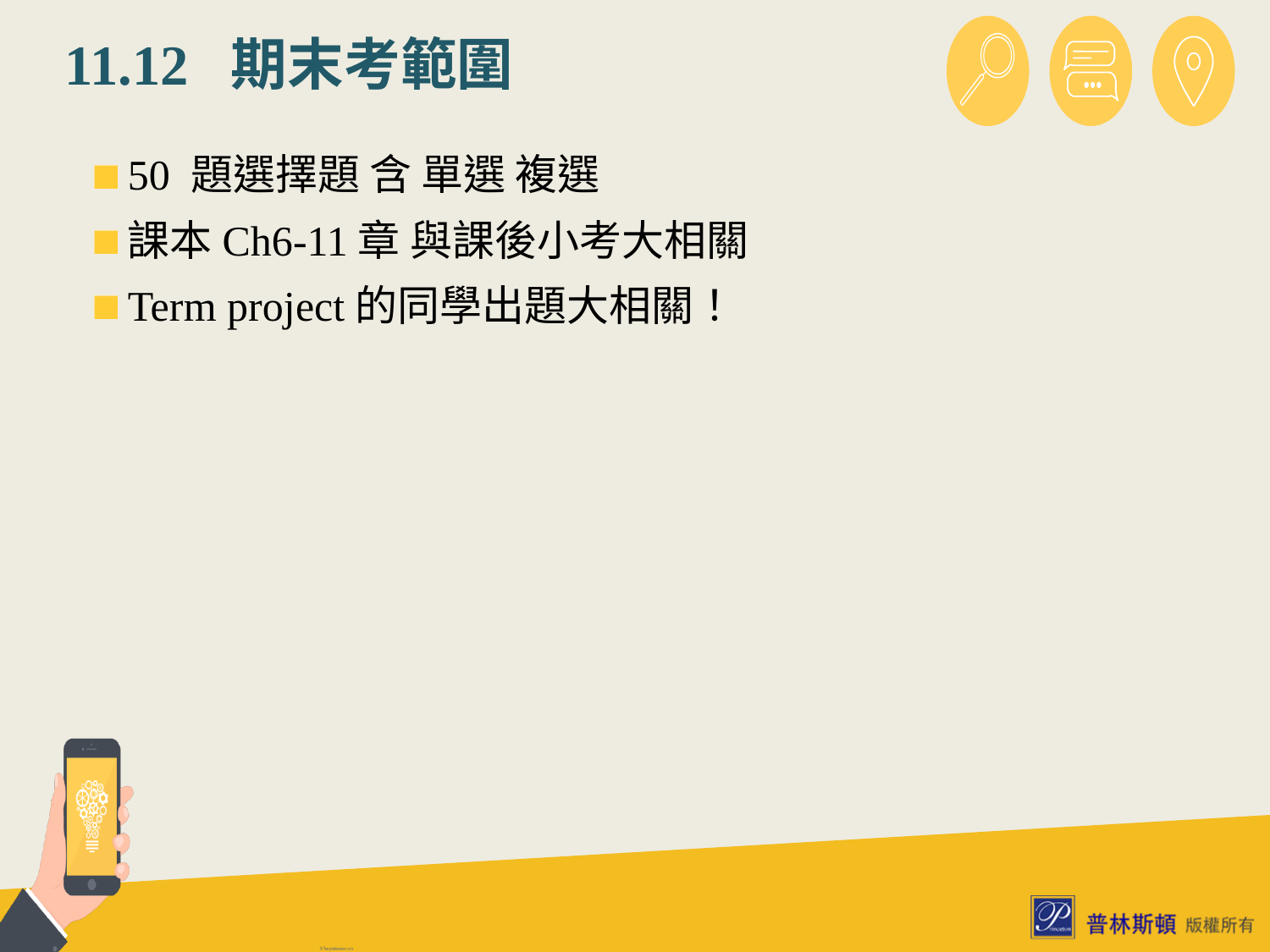

# 11.12  期末考範圍
50 題選擇題 含 單選 複選
課本Ch6-11章 與課後小考大相關
Term project的同學出題大相關！